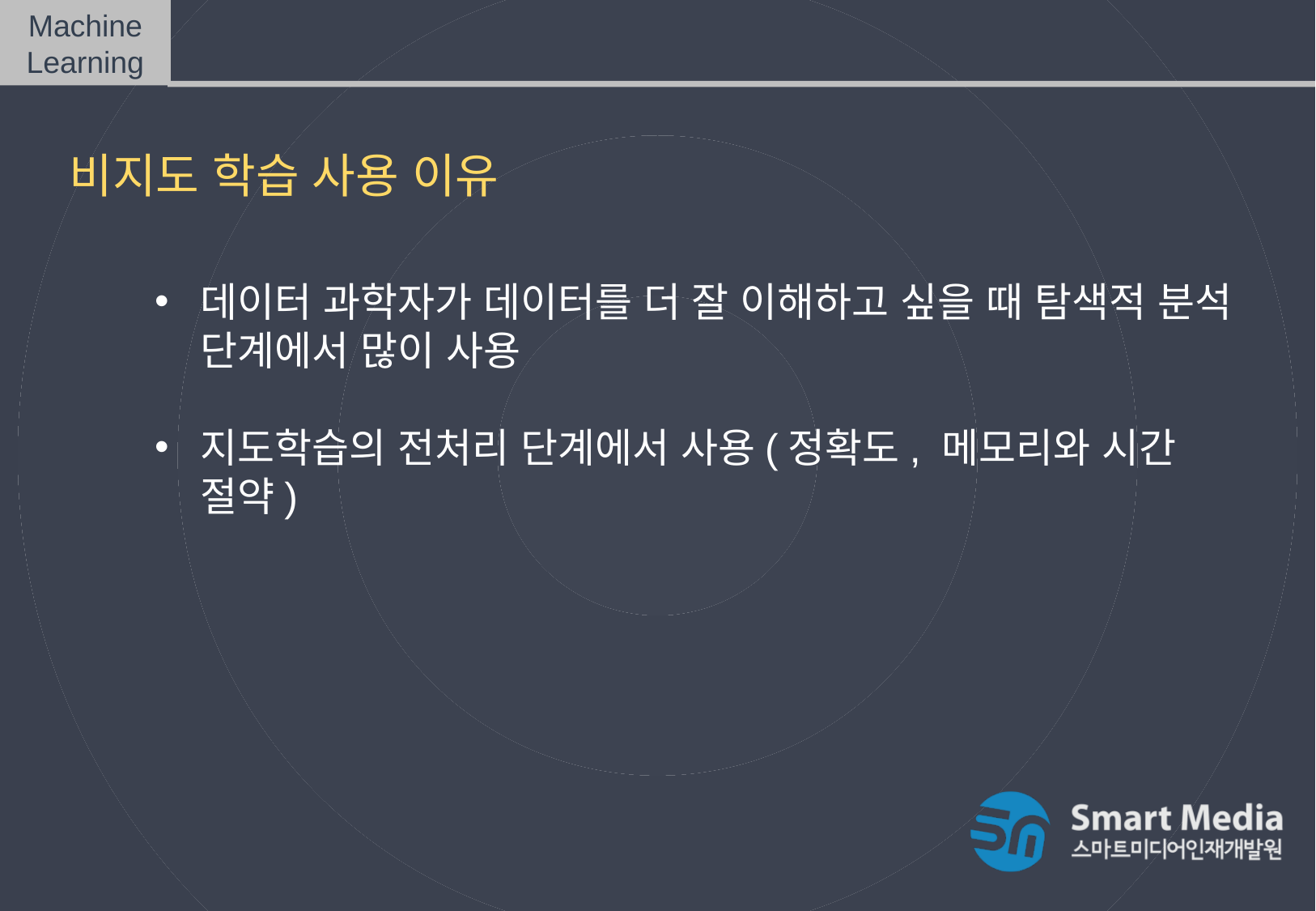

Machine Learning
비지도학습(Unsupervised Learning)

비지도 학습 사용 이유
데이터 과학자가 데이터를 더 잘 이해하고 싶을 때 탐색적 분석 단계에서 많이 사용

지도학습의 전처리 단계에서 사용(정확도, 메모리와 시간 절약)